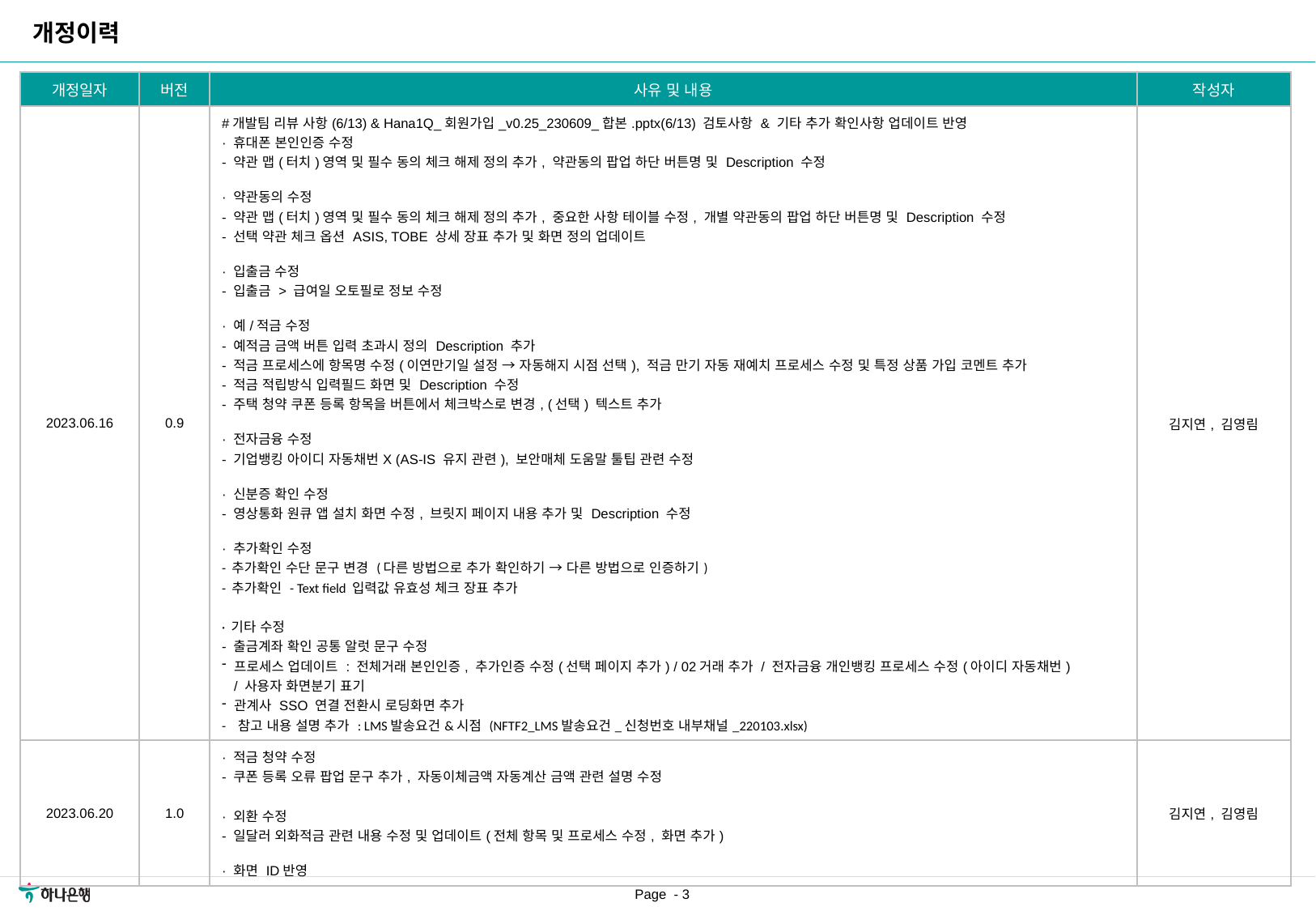

개정이력
| 개정일자 | 버전 | 사유 및 내용 | 작성자 |
| --- | --- | --- | --- |
| 2023.06.16 | 0.9 | #개발팀 리뷰 사항(6/13) & Hana1Q\_회원가입\_v0.25\_230609\_합본.pptx(6/13) 검토사항 & 기타 추가 확인사항 업데이트 반영 · 휴대폰 본인인증 수정 - 약관 맵(터치)영역 및 필수 동의 체크 해제 정의 추가, 약관동의 팝업 하단 버튼명 및 Description 수정 · 약관동의 수정 - 약관 맵(터치)영역 및 필수 동의 체크 해제 정의 추가, 중요한 사항 테이블 수정, 개별 약관동의 팝업 하단 버튼명 및 Description 수정 - 선택 약관 체크 옵션 ASIS, TOBE 상세 장표 추가 및 화면 정의 업데이트 · 입출금 수정 - 입출금 > 급여일 오토필로 정보 수정 · 예/적금 수정 - 예적금 금액 버튼 입력 초과시 정의 Description 추가 - 적금 프로세스에 항목명 수정(이연만기일 설정 → 자동해지 시점 선택), 적금 만기 자동 재예치 프로세스 수정 및 특정 상품 가입 코멘트 추가 - 적금 적립방식 입력필드 화면 및 Description 수정 - 주택 청약 쿠폰 등록 항목을 버튼에서 체크박스로 변경, (선택) 텍스트 추가 · 전자금융 수정 - 기업뱅킹 아이디 자동채번X (AS-IS 유지 관련), 보안매체 도움말 툴팁 관련 수정 · 신분증 확인 수정 - 영상통화 원큐 앱 설치 화면 수정, 브릿지 페이지 내용 추가 및 Description 수정 · 추가확인 수정 - 추가확인 수단 문구 변경 (다른 방법으로 추가 확인하기 → 다른 방법으로 인증하기) - 추가확인 - Text field 입력값 유효성 체크 장표 추가 · 기타 수정 - 출금계좌 확인 공통 알럿 문구 수정 프로세스 업데이트 : 전체거래 본인인증, 추가인증 수정(선택 페이지 추가) / 02거래 추가 / 전자금융 개인뱅킹 프로세스 수정(아이디 자동채번) / 사용자 화면분기 표기 관계사 SSO 연결 전환시 로딩화면 추가 - 참고 내용 설명 추가 : LMS발송요건&시점 (NFTF2\_LMS발송요건\_신청번호 내부채널\_220103.xlsx) | 김지연, 김영림 |
| 2023.06.20 | 1.0 | · 적금 청약 수정 - 쿠폰 등록 오류 팝업 문구 추가, 자동이체금액 자동계산 금액 관련 설명 수정 · 외환 수정 - 일달러 외화적금 관련 내용 수정 및 업데이트(전체 항목 및 프로세스 수정, 화면 추가) · 화면 ID반영 | 김지연, 김영림 |